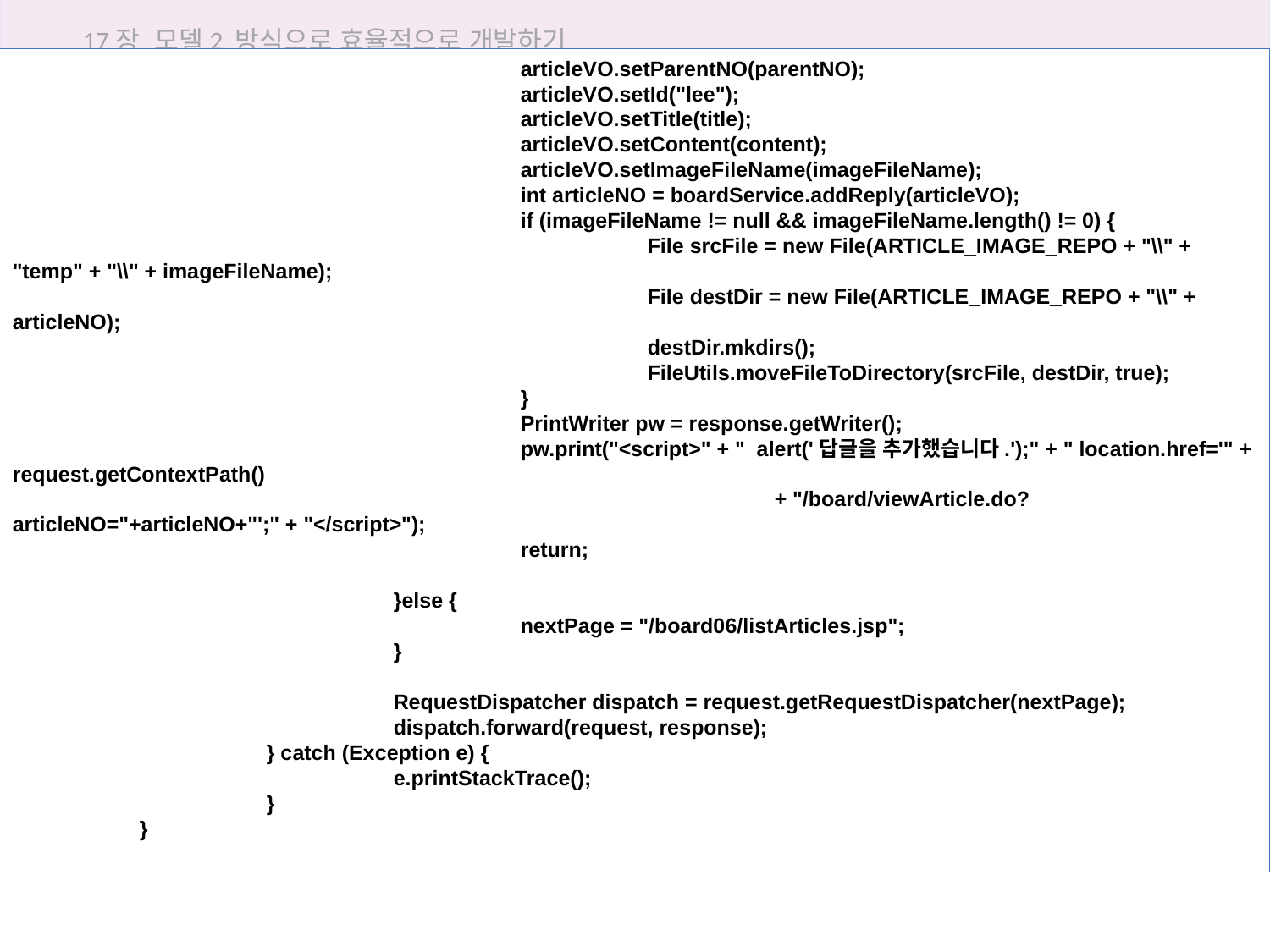

17장  모델2 방식으로 효율적으로 개발하기
				articleVO.setParentNO(parentNO);
				articleVO.setId("lee");
				articleVO.setTitle(title);
				articleVO.setContent(content);
				articleVO.setImageFileName(imageFileName);
				int articleNO = boardService.addReply(articleVO);
				if (imageFileName != null && imageFileName.length() != 0) {
					File srcFile = new File(ARTICLE_IMAGE_REPO + "\\" + "temp" + "\\" + imageFileName);
					File destDir = new File(ARTICLE_IMAGE_REPO + "\\" + articleNO);
					destDir.mkdirs();
					FileUtils.moveFileToDirectory(srcFile, destDir, true);
				}
				PrintWriter pw = response.getWriter();
				pw.print("<script>" + "  alert('답글을 추가했습니다.');" + " location.href='" + request.getContextPath()
						+ "/board/viewArticle.do?articleNO="+articleNO+"';" + "</script>");
				return;

			}else {
				nextPage = "/board06/listArticles.jsp";
			}

			RequestDispatcher dispatch = request.getRequestDispatcher(nextPage);
			dispatch.forward(request, response);
		} catch (Exception e) {
			e.printStackTrace();
		}
	}